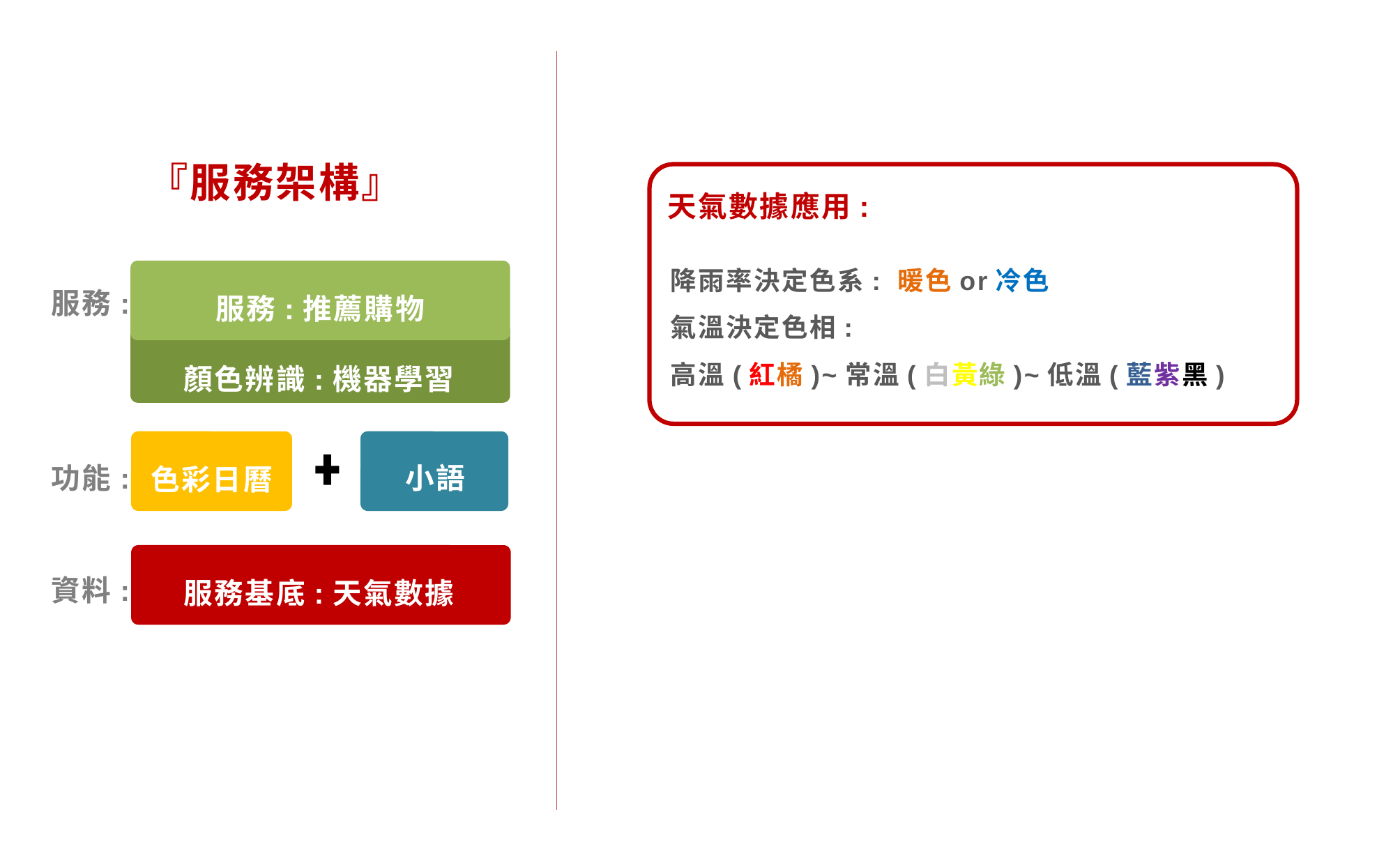

『服務架構』

服務:推薦購物
服務:

顏色辨識:機器學習

小語

色彩日曆

功能:

服務基底:天氣數據
資料:

天氣數據應用:
降雨率決定色系: 暖色or冷色
氣溫決定色相:
高溫(紅橘)~常溫(白黃綠)~低溫(藍紫黑)